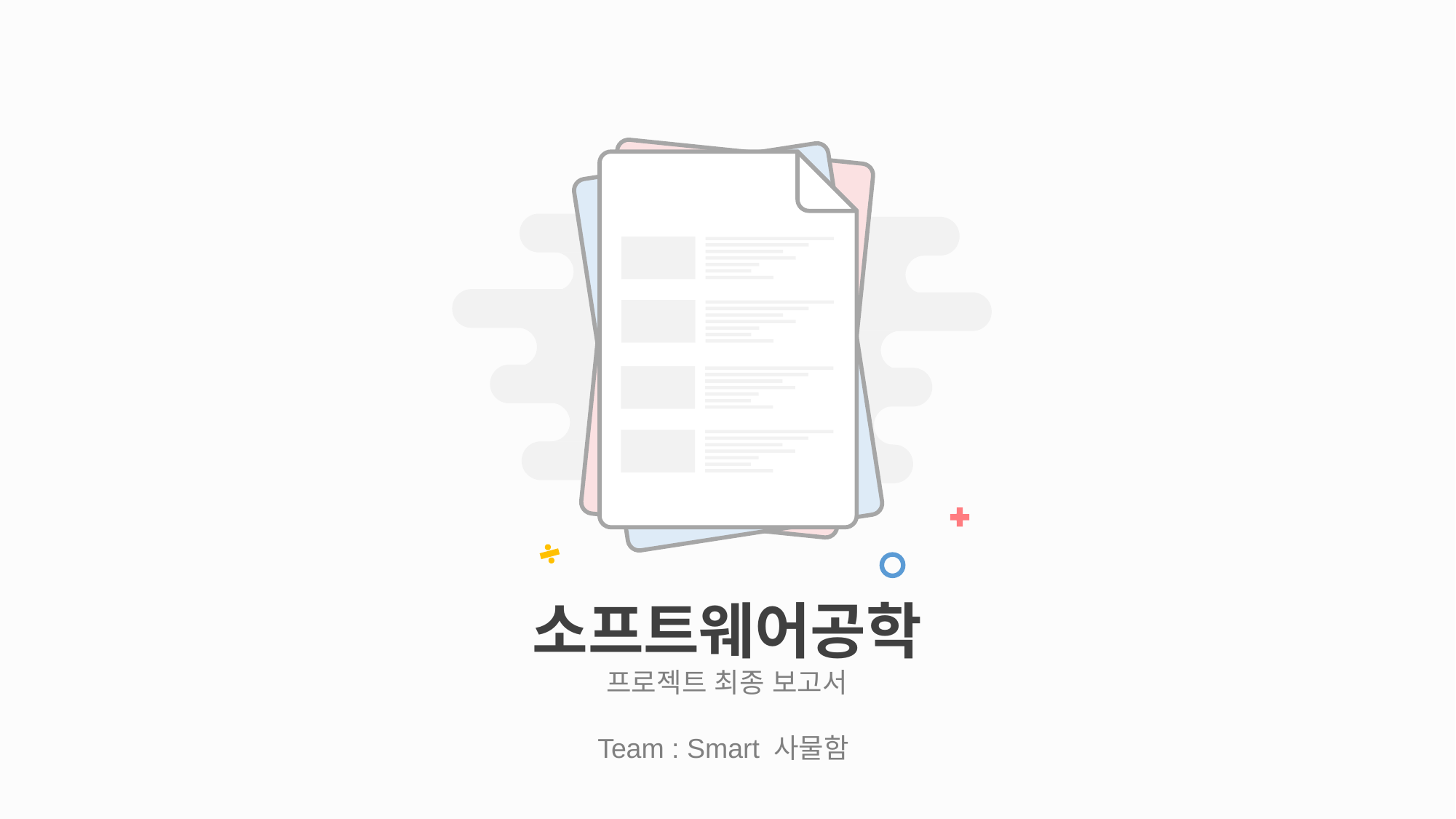

소프트웨어공학
프로젝트 최종 보고서

Team : Smart 사물함